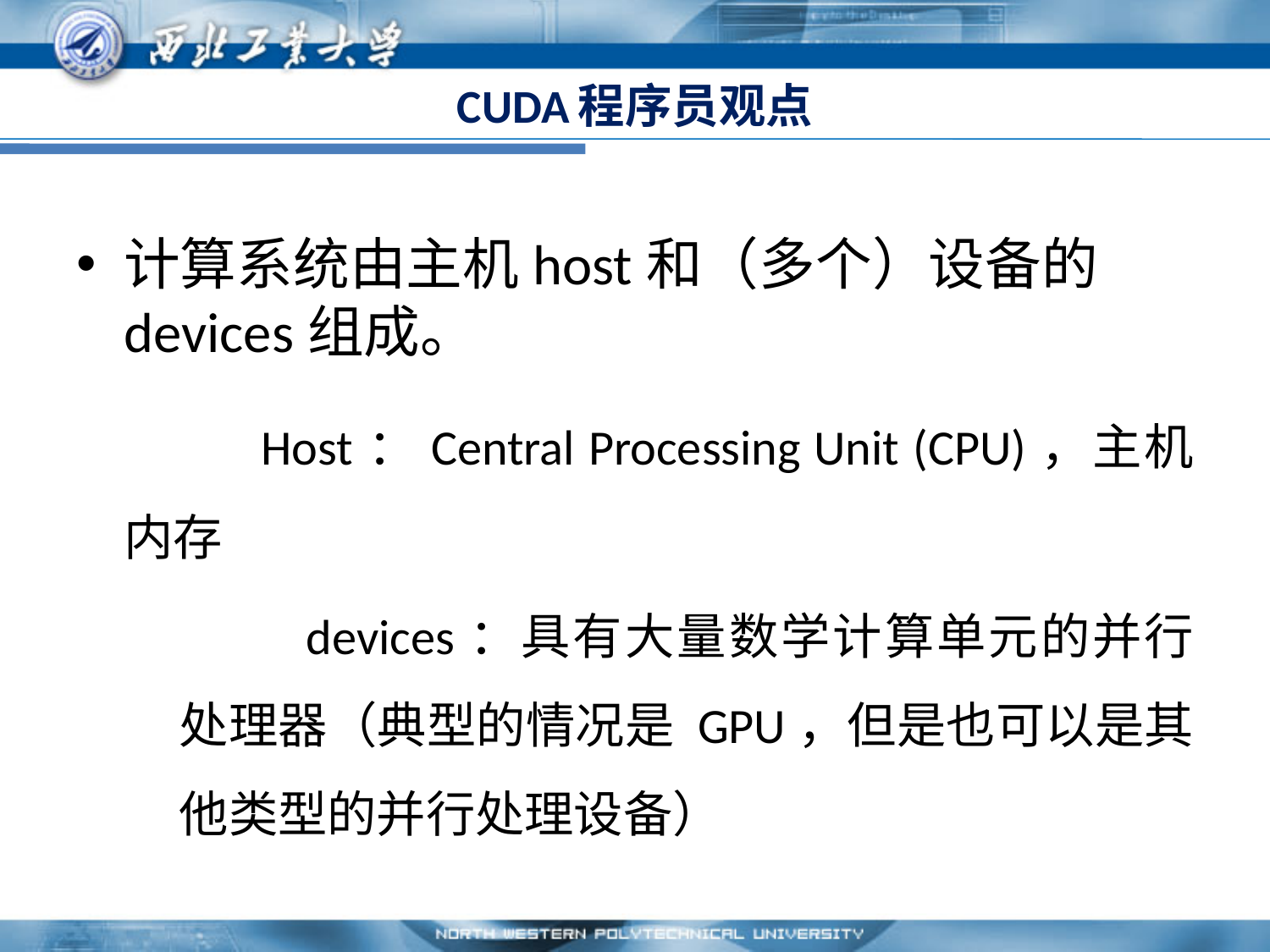

# CUDA程序员观点
计算系统由主机host和（多个）设备的devices组成。
    	Host：Central Processing Unit (CPU)，主机内存
		devices：具有大量数学计算单元的并行处理器（典型的情况是 GPU，但是也可以是其他类型的并行处理设备）